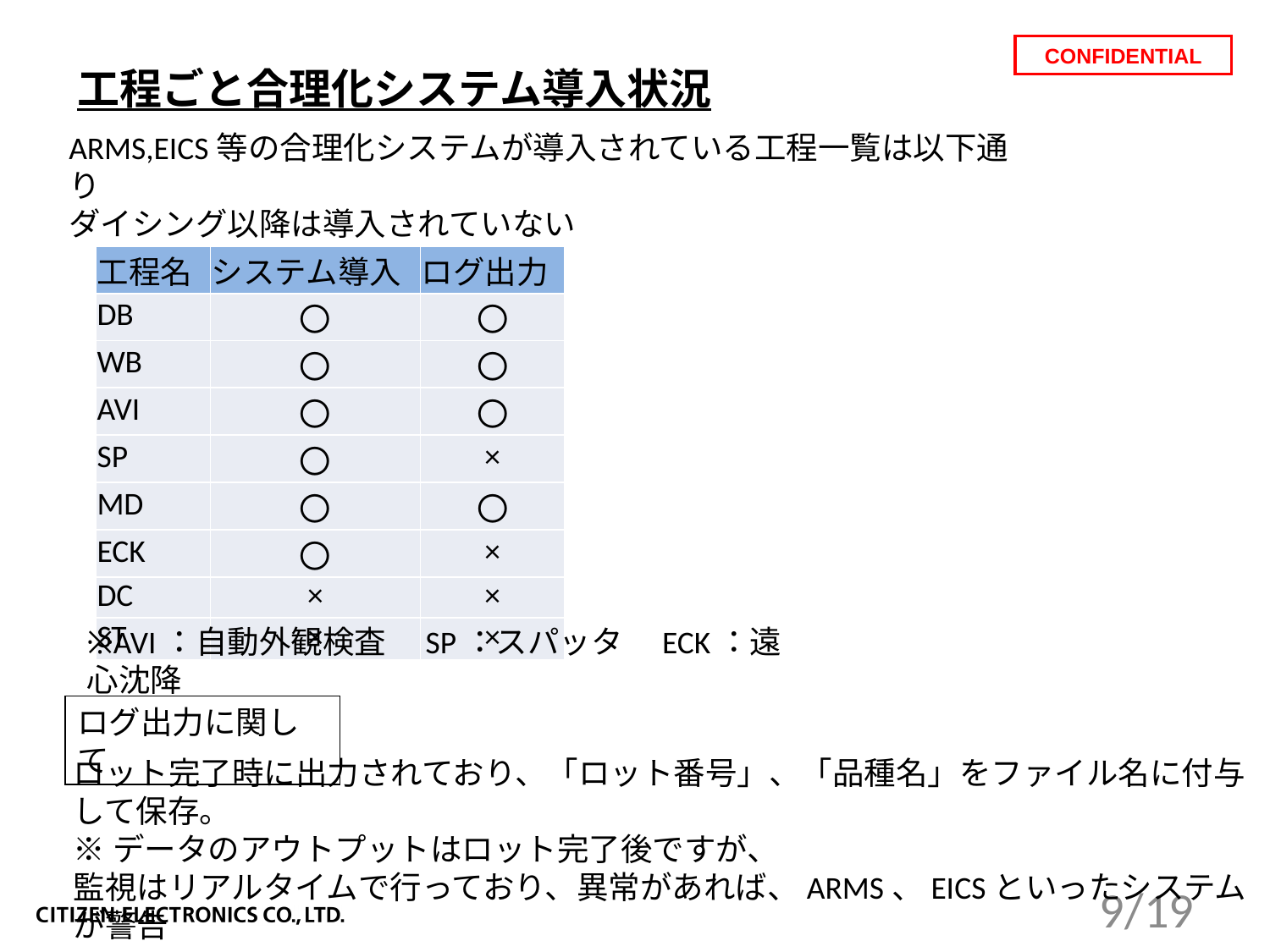

工程ごと合理化システム導入状況
ARMS,EICS等の合理化システムが導入されている工程一覧は以下通り
ダイシング以降は導入されていない
| 工程名 | システム導入 | ログ出力 |
| --- | --- | --- |
| DB | 〇 | 〇 |
| WB | 〇 | 〇 |
| AVI | 〇 | 〇 |
| SP | 〇 | × |
| MD | 〇 | 〇 |
| ECK | 〇 | × |
| DC | × | × |
| ST | × | × |
※AVI：自動外観検査　SP：スパッタ　ECK：遠心沈降
ログ出力に関して
ロット完了時に出力されており、「ロット番号」、「品種名」をファイル名に付与して保存。
※データのアウトプットはロット完了後ですが、
監視はリアルタイムで行っており、異常があれば、ARMS、EICSといったシステムが警告
9/19